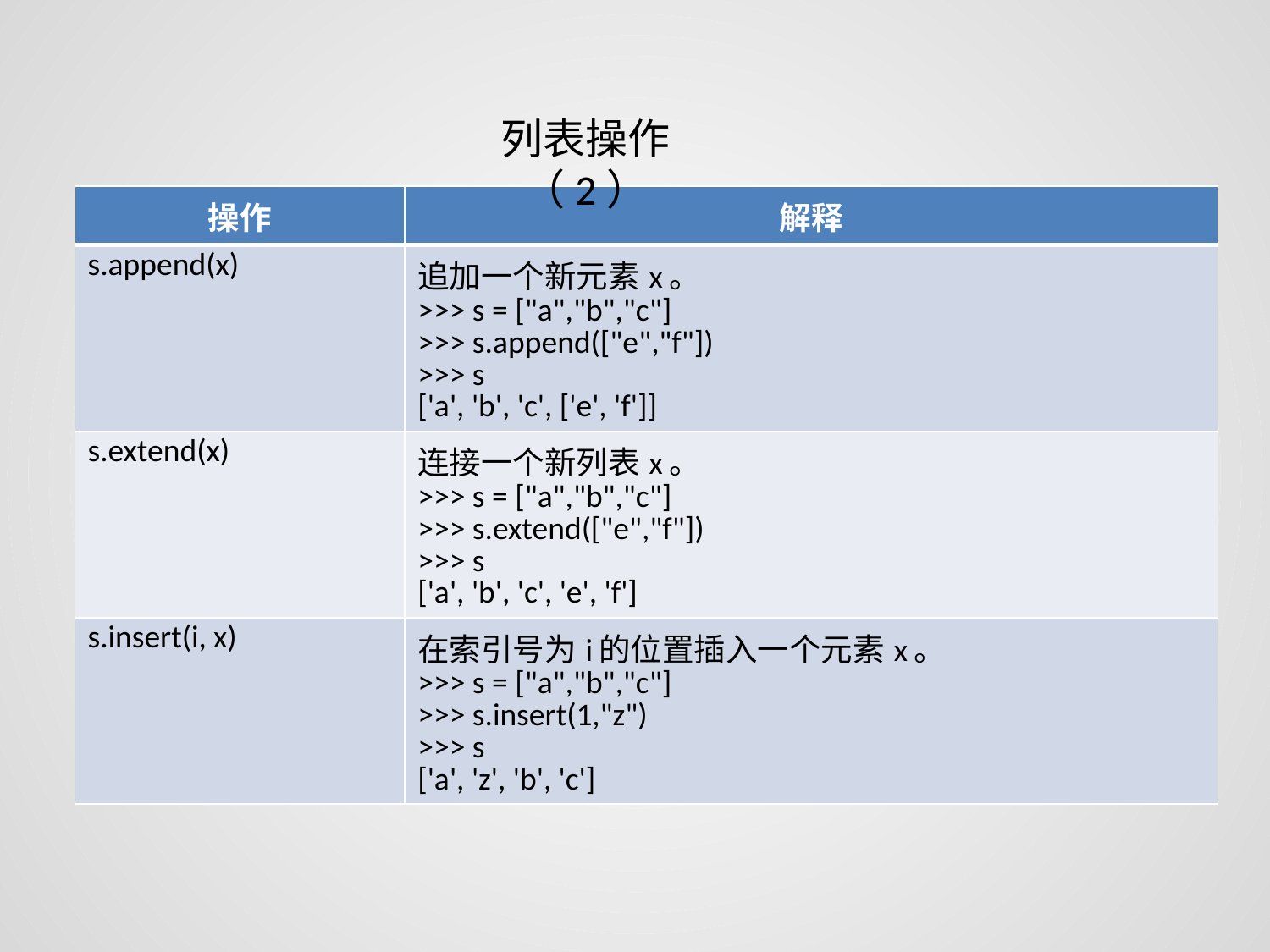

列表操作（2）
| 操作 | 解释 |
| --- | --- |
| s.append(x) | 追加一个新元素x。 >>> s = ["a","b","c"] >>> s.append(["e","f"]) >>> s ['a', 'b', 'c', ['e', 'f']] |
| s.extend(x) | 连接一个新列表x。 >>> s = ["a","b","c"] >>> s.extend(["e","f"]) >>> s ['a', 'b', 'c', 'e', 'f'] |
| s.insert(i, x) | 在索引号为i的位置插入一个元素x。 >>> s = ["a","b","c"] >>> s.insert(1,"z") >>> s ['a', 'z', 'b', 'c'] |